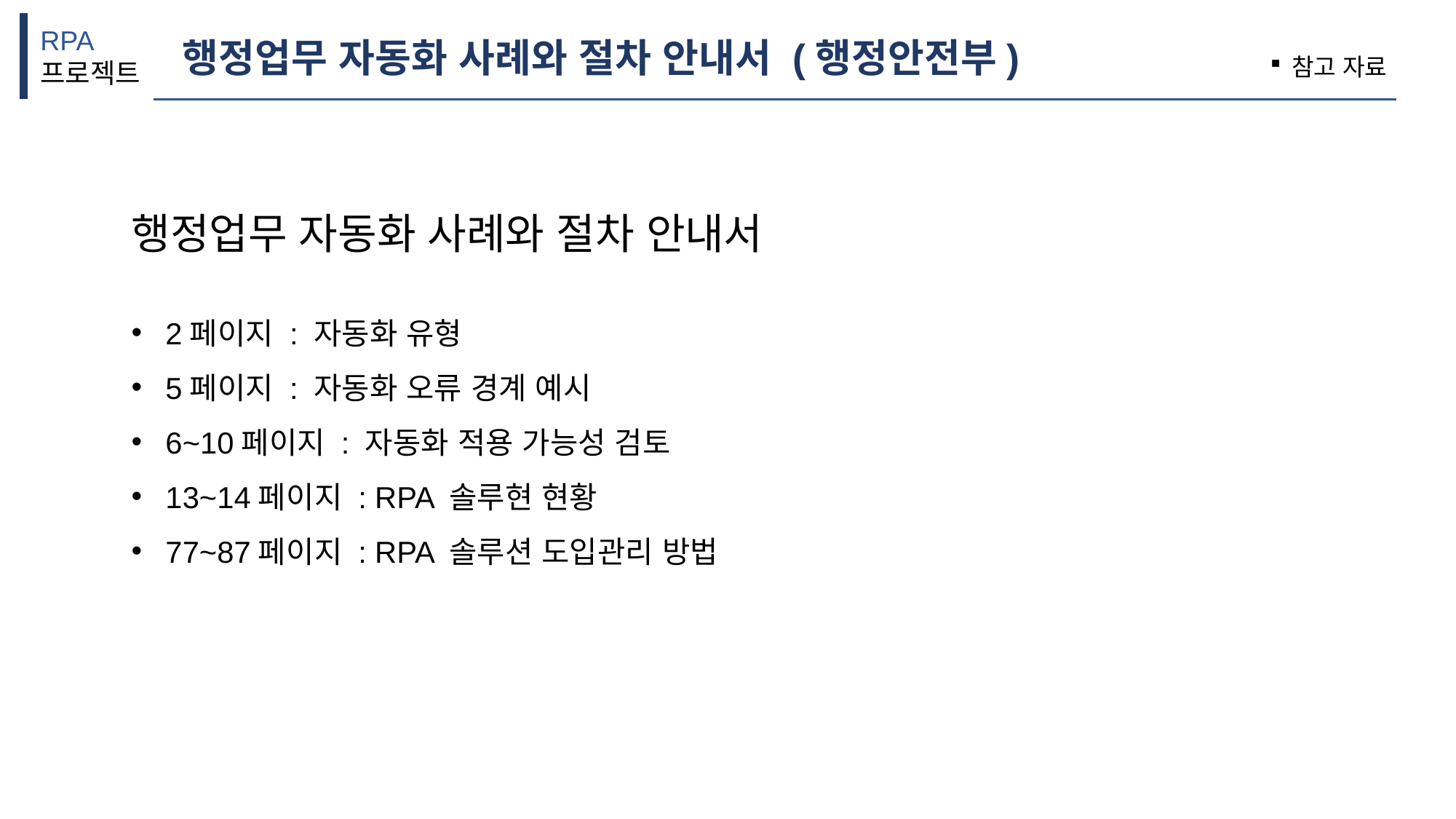

행정업무 자동화 사례와 절차 안내서 (행정안전부)
참고 자료
행정업무 자동화 사례와 절차 안내서

2페이지 : 자동화 유형
5페이지 : 자동화 오류 경계 예시
6~10페이지 : 자동화 적용 가능성 검토
13~14페이지 : RPA 솔루현 현황
77~87페이지 : RPA 솔루션 도입관리 방법